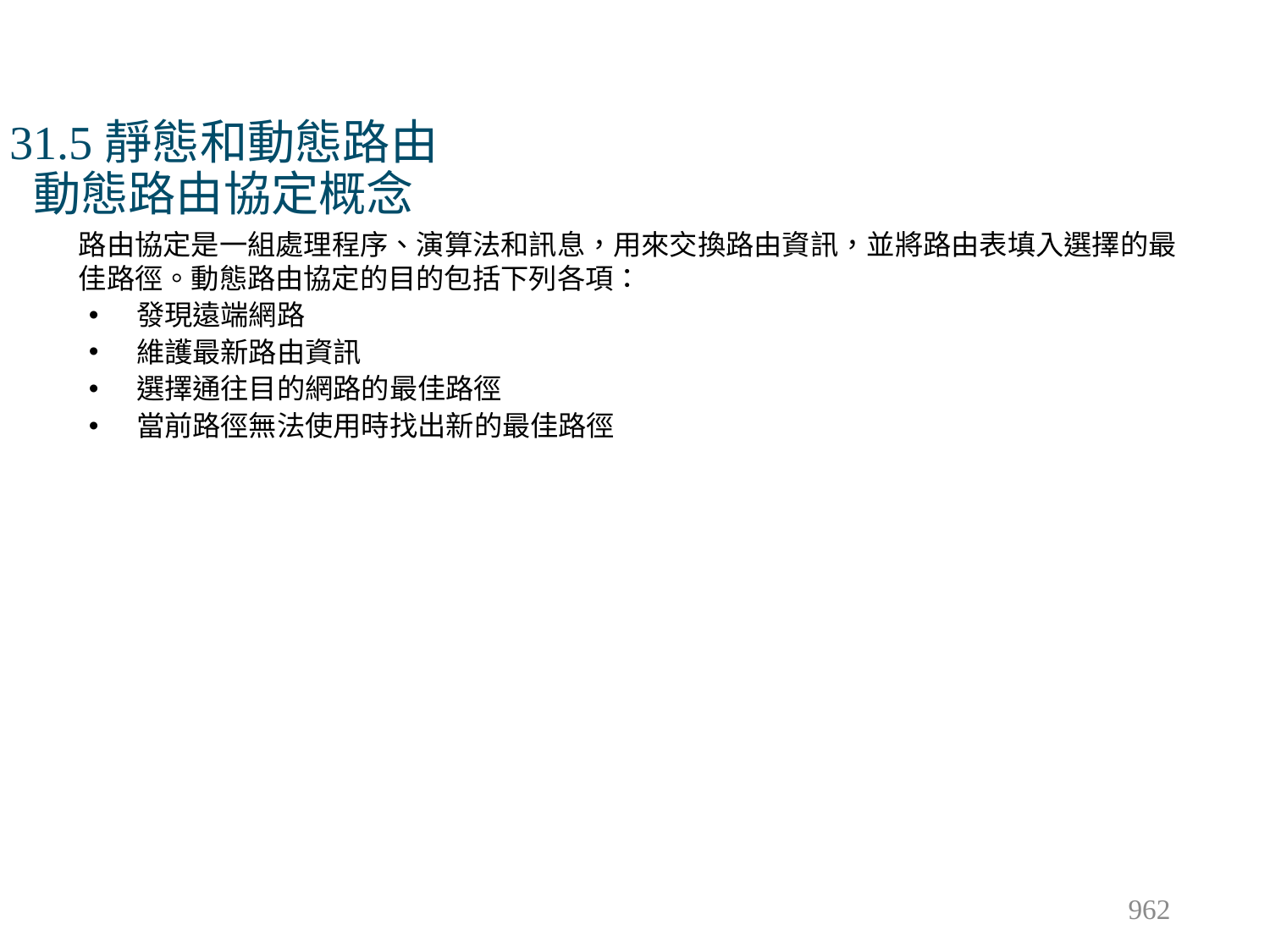

# 31.5靜態和動態路由 動態路由協定概念
路由協定是一組處理程序、演算法和訊息，用來交換路由資訊，並將路由表填入選擇的最佳路徑。動態路由協定的目的包括下列各項：
發現遠端網路
維護最新路由資訊
選擇通往目的網路的最佳路徑
當前路徑無法使用時找出新的最佳路徑

962